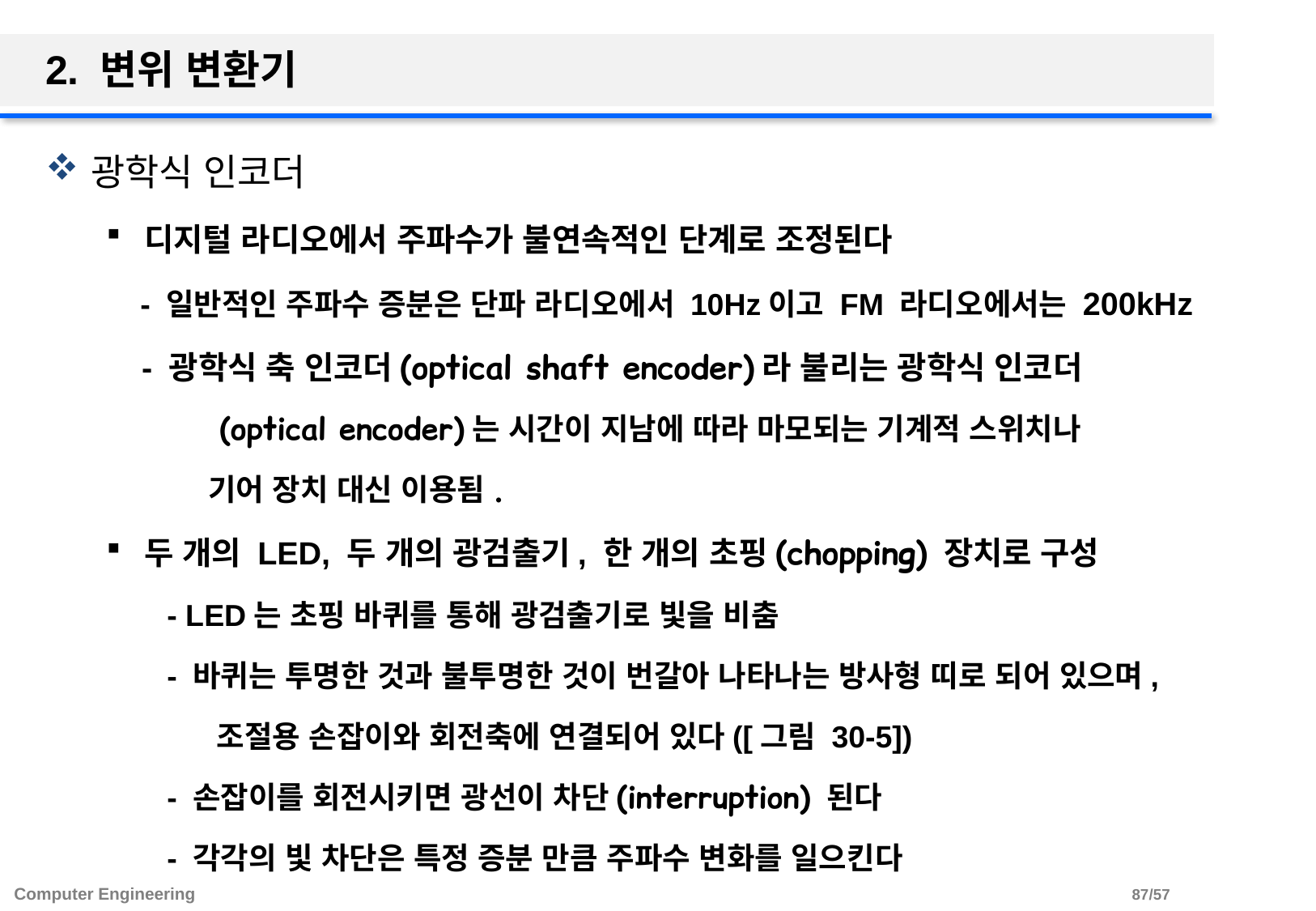

# 2. 변위 변환기
광학식 인코더
디지털 라디오에서 주파수가 불연속적인 단계로 조정된다
    - 일반적인 주파수 증분은 단파 라디오에서 10Hz이고 FM 라디오에서는 200kHz
    - 광학식 축 인코더(optical shaft encoder)라 불리는 광학식 인코더
    (optical encoder)는 시간이 지남에 따라 마모되는 기계적 스위치나
    기어 장치 대신 이용됨.
두 개의 LED, 두 개의 광검출기, 한 개의 초핑(chopping) 장치로 구성
- LED는 초핑 바퀴를 통해 광검출기로 빛을 비춤
- 바퀴는 투명한 것과 불투명한 것이 번갈아 나타나는 방사형 띠로 되어 있으며,
     조절용 손잡이와 회전축에 연결되어 있다([그림 30-5])
- 손잡이를 회전시키면 광선이 차단(interruption) 된다
- 각각의 빛 차단은 특정 증분 만큼 주파수 변화를 일으킨다